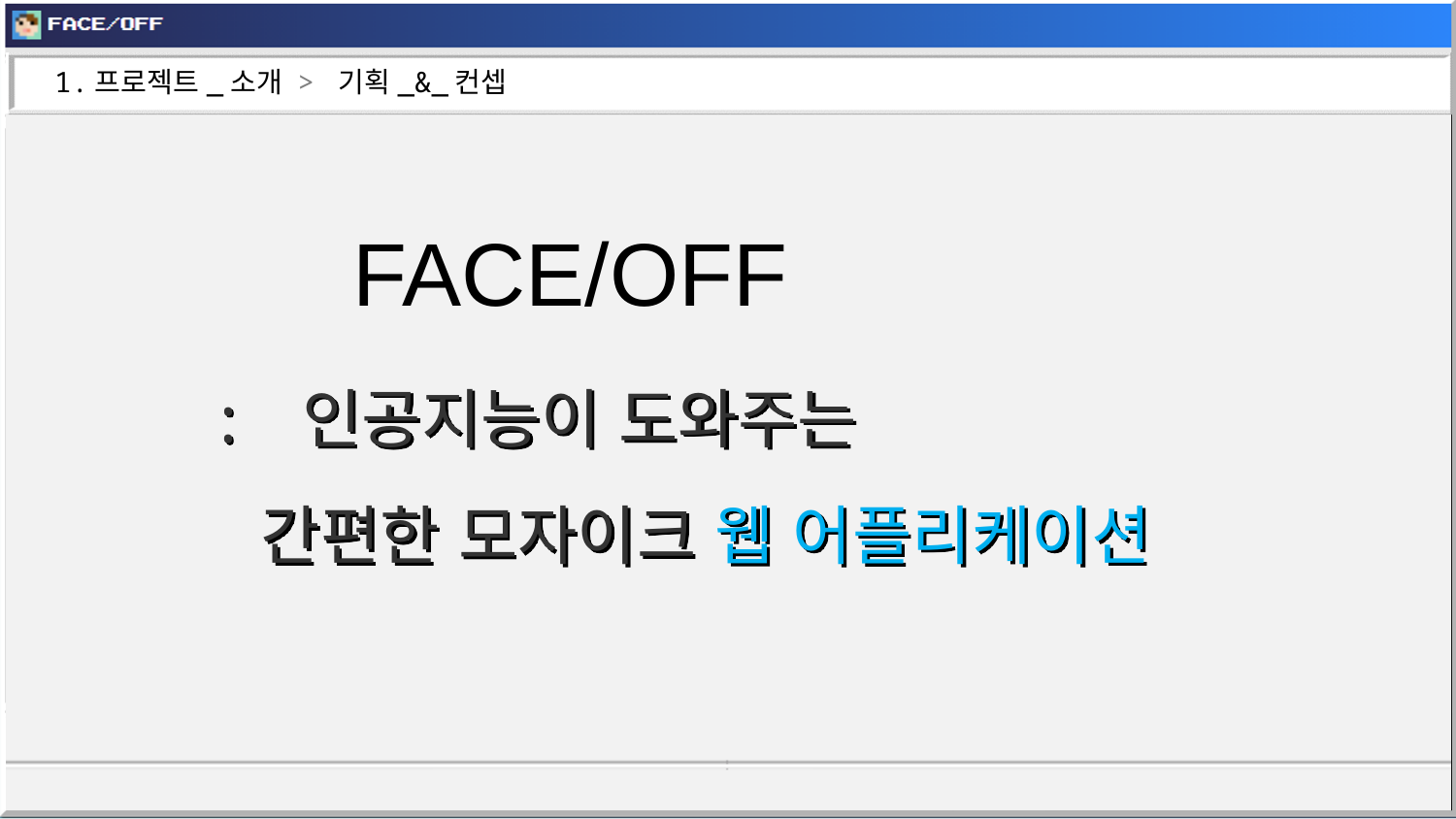

1.프로젝트_소개 > 기획_&_컨셉
FACE/OFF
: 인공지능이 도와주는
  간편한 모자이크 웹 어플리케이션